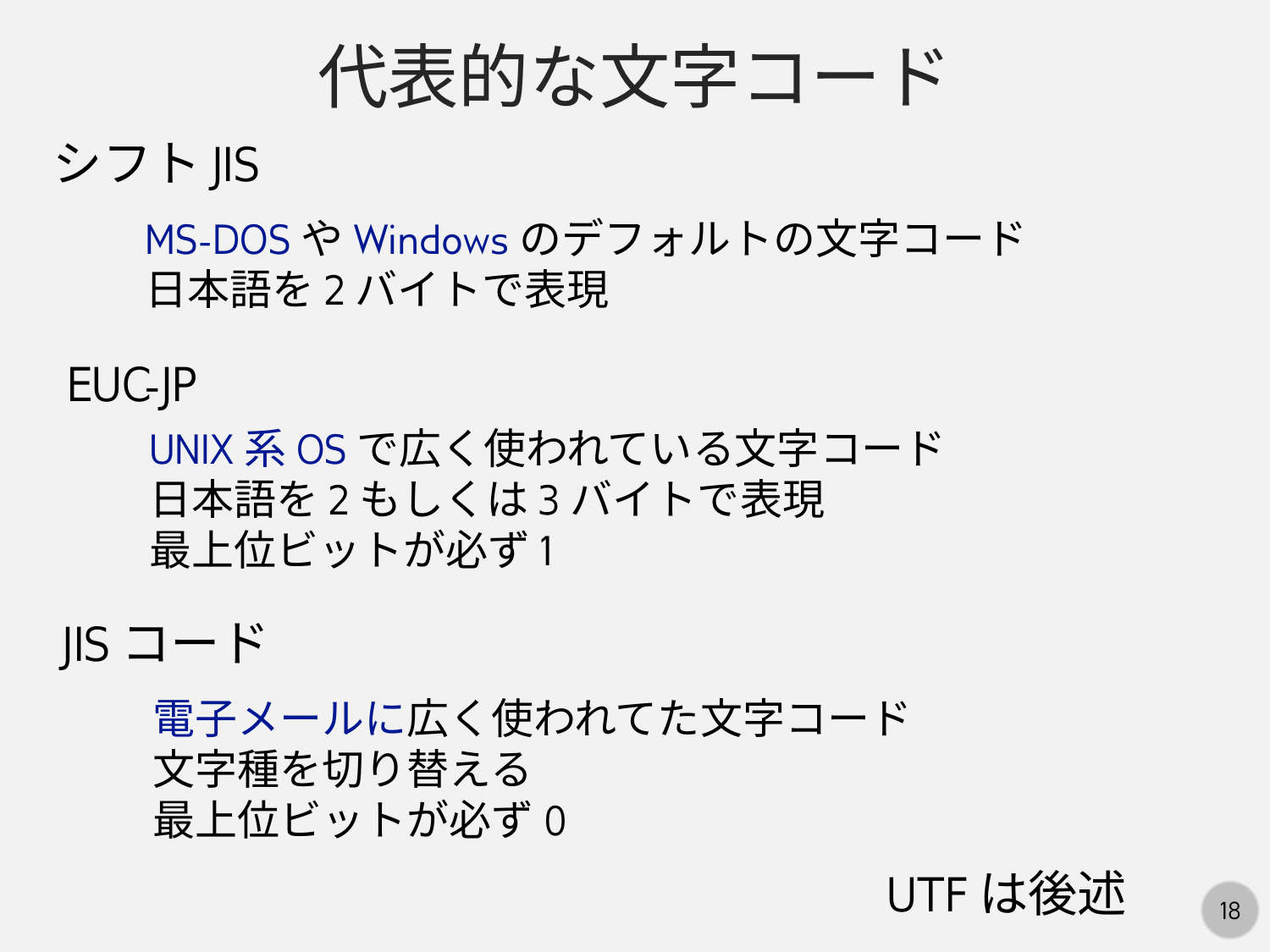

代表的な文字コード
シフトJIS
MS-DOSやWindowsのデフォルトの文字コード
日本語を2バイトで表現
EUC-JP
UNIX系OSで広く使われている文字コード
日本語を2もしくは3バイトで表現
最上位ビットが必ず1
JISコード
電子メールに広く使われてた文字コード
文字種を切り替える
最上位ビットが必ず0
UTFは後述